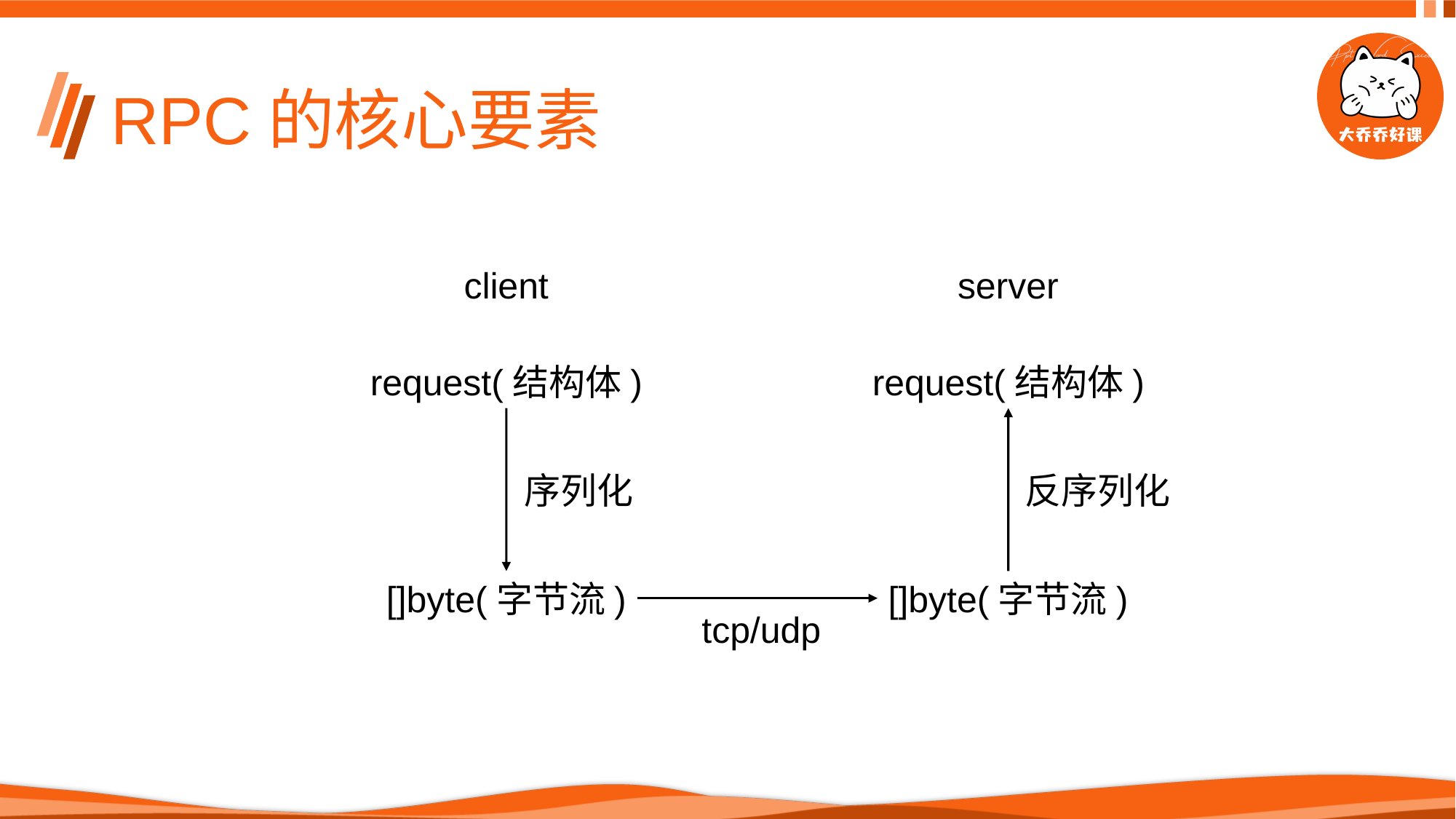

# RPC的核心要素
server
client
request(结构体)
request(结构体)
序列化
反序列化
[]byte(字节流)
[]byte(字节流)
tcp/udp